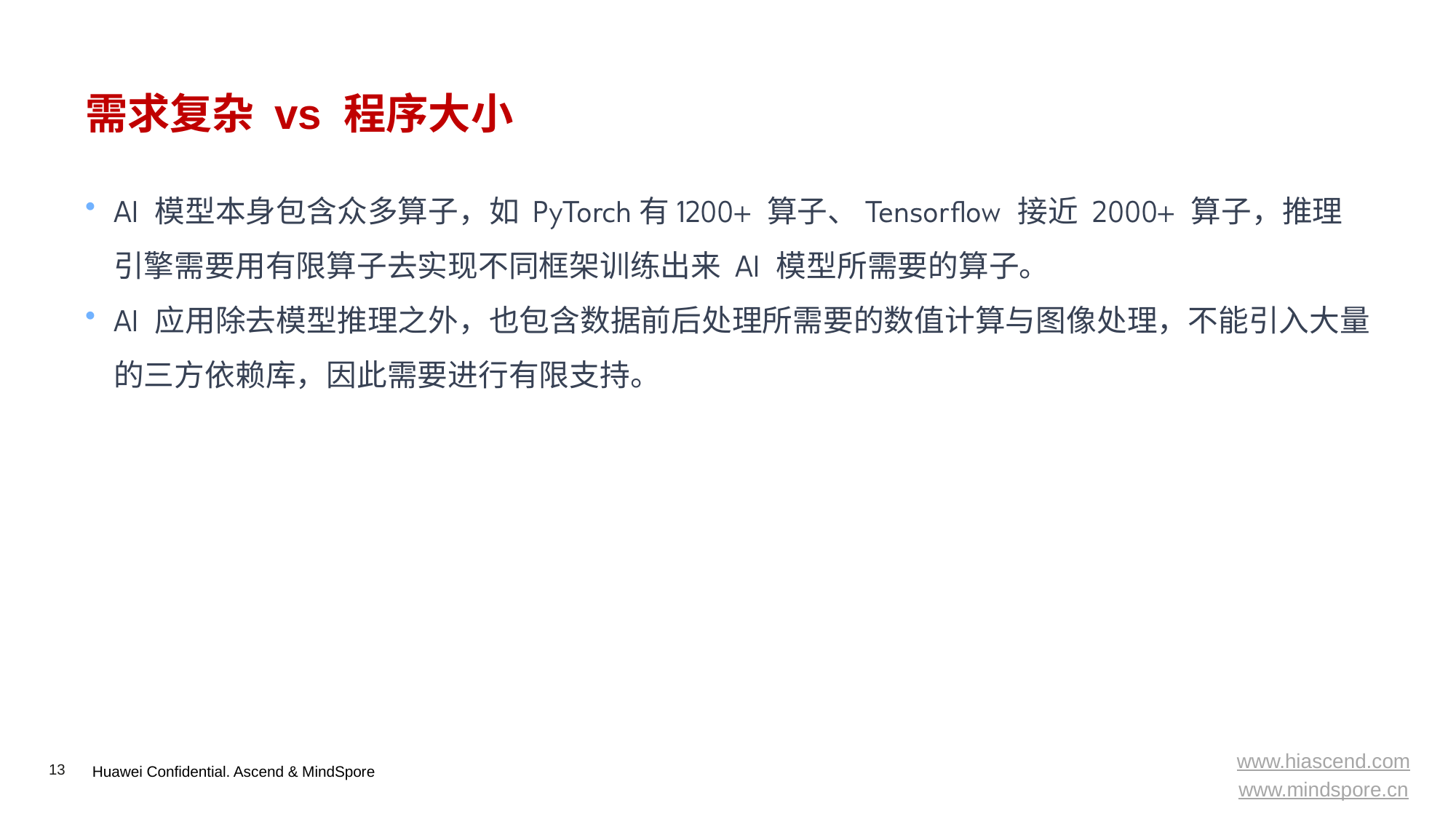

# 需求复杂 vs 程序大小
AI 模型本身包含众多算子，如 PyTorch有1200+ 算子、Tensorflow 接近 2000+ 算子，推理引擎需要用有限算子去实现不同框架训练出来 AI 模型所需要的算子。
AI 应用除去模型推理之外，也包含数据前后处理所需要的数值计算与图像处理，不能引入大量的三方依赖库，因此需要进行有限支持。